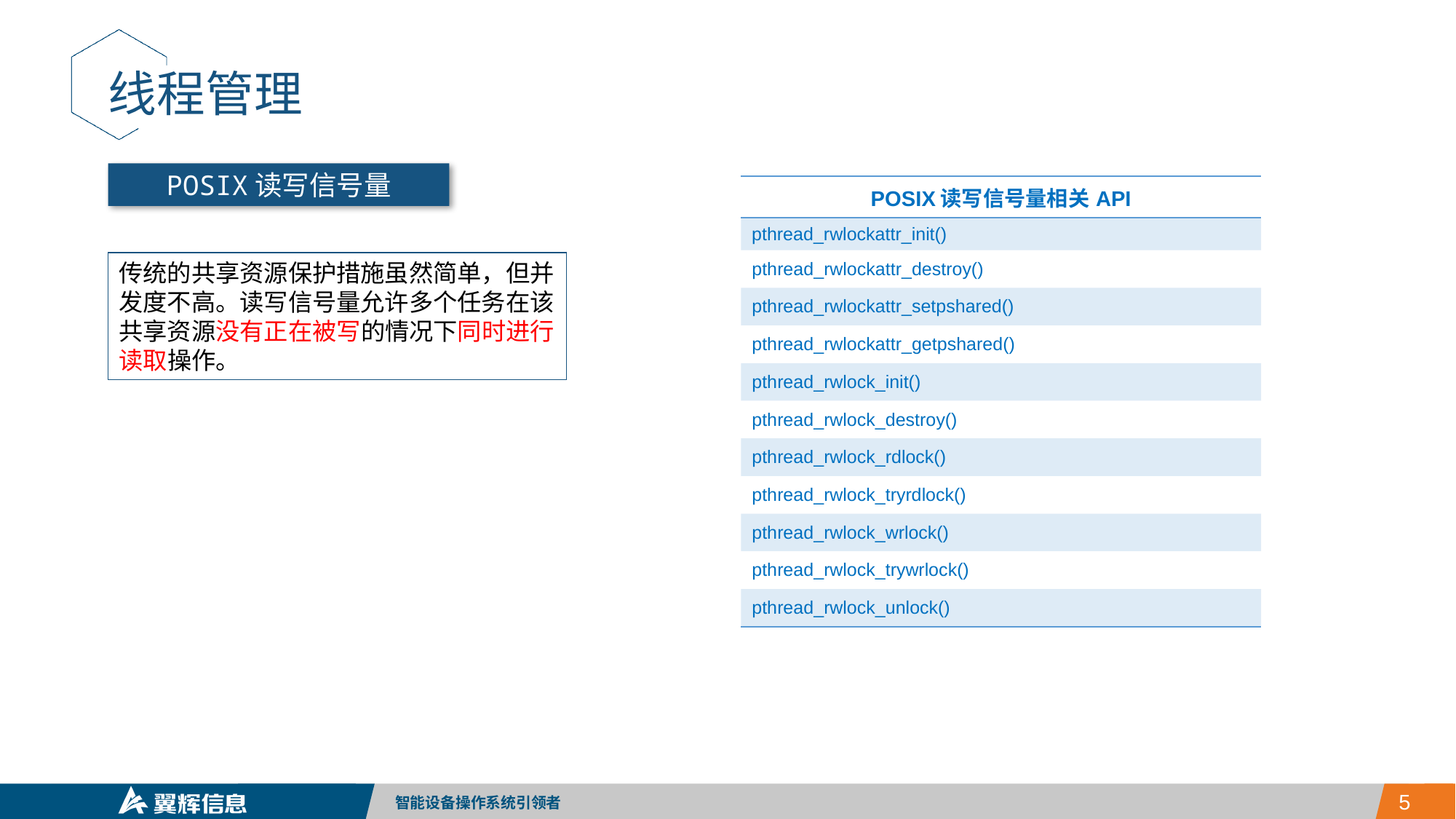

线程管理
POSIX读写信号量
| POSIX读写信号量相关API |
| --- |
| pthread\_rwlockattr\_init() |
| pthread\_rwlockattr\_destroy() |
| pthread\_rwlockattr\_setpshared() |
| pthread\_rwlockattr\_getpshared() |
| pthread\_rwlock\_init() |
| pthread\_rwlock\_destroy() |
| pthread\_rwlock\_rdlock() |
| pthread\_rwlock\_tryrdlock() |
| pthread\_rwlock\_wrlock() |
| pthread\_rwlock\_trywrlock() |
| pthread\_rwlock\_unlock() |
传统的共享资源保护措施虽然简单，但并发度不高。读写信号量允许多个任务在该共享资源没有正在被写的情况下同时进行读取操作。